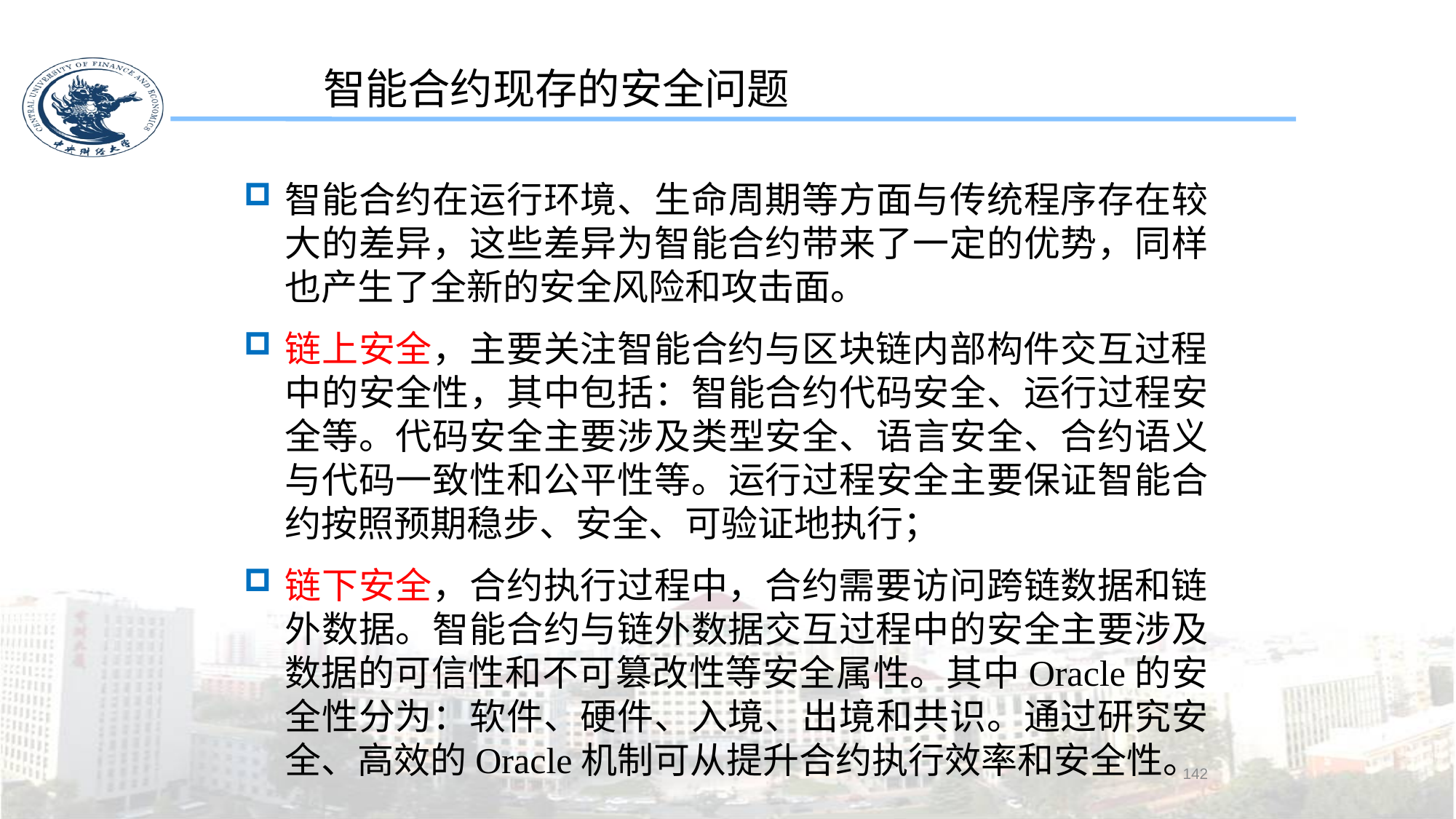

智能合约现存的安全问题
智能合约在运行环境、生命周期等方面与传统程序存在较大的差异，这些差异为智能合约带来了一定的优势，同样也产生了全新的安全风险和攻击面。
链上安全，主要关注智能合约与区块链内部构件交互过程中的安全性，其中包括：智能合约代码安全、运行过程安全等。代码安全主要涉及类型安全、语言安全、合约语义与代码一致性和公平性等。运行过程安全主要保证智能合约按照预期稳步、安全、可验证地执行；
链下安全，合约执行过程中，合约需要访问跨链数据和链外数据。智能合约与链外数据交互过程中的安全主要涉及数据的可信性和不可篡改性等安全属性。其中Oracle的安全性分为：软件、硬件、入境、出境和共识。通过研究安全、高效的Oracle机制可从提升合约执行效率和安全性。

142